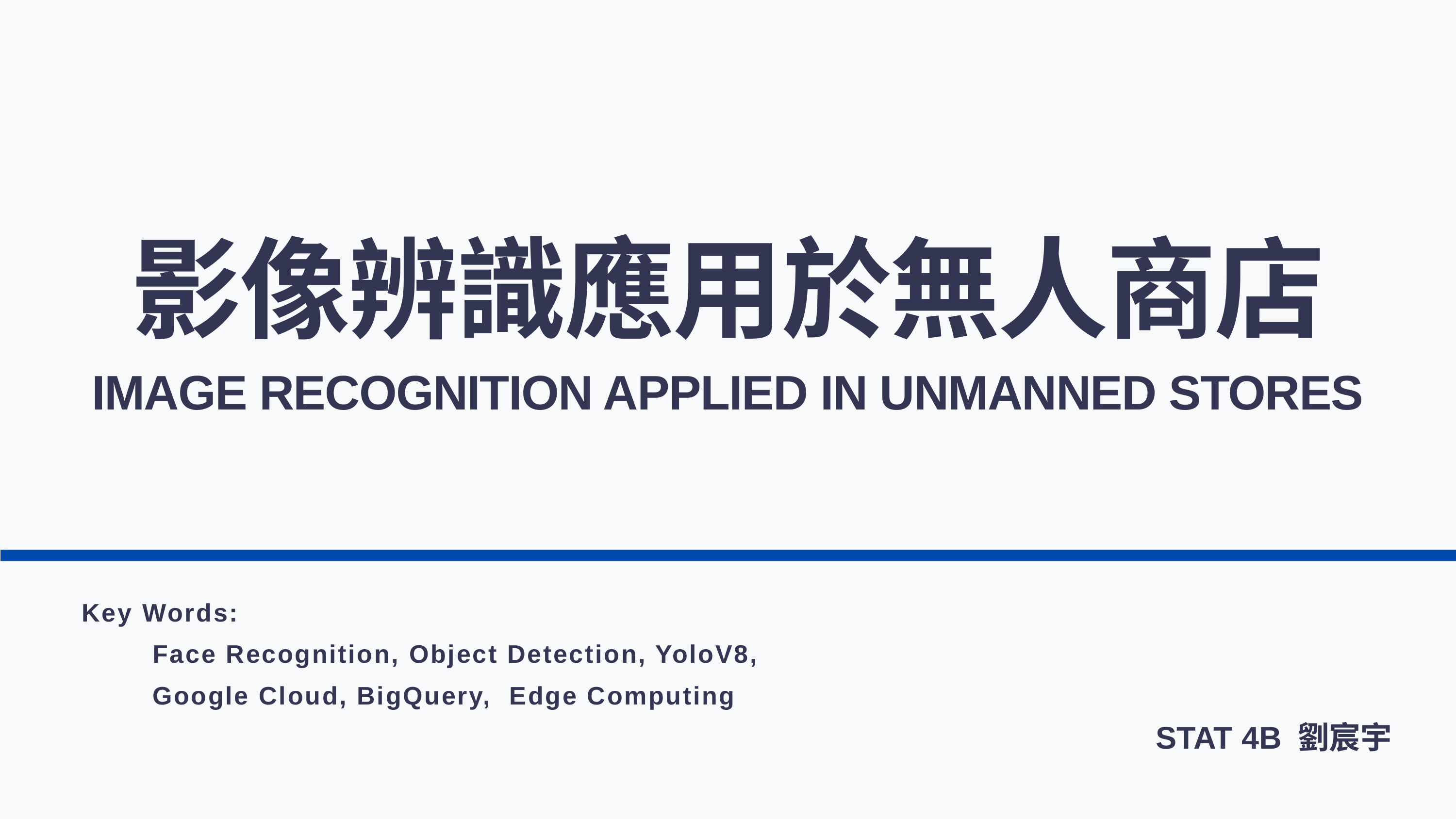

影像辨識應用於無人商店
IMAGE RECOGNITION APPLIED IN UNMANNED STORES

Key Words:
        Face Recognition, Object Detection, YoloV8,
        Google Cloud, BigQuery,  Edge Computing
STAT 4B 劉宸宇